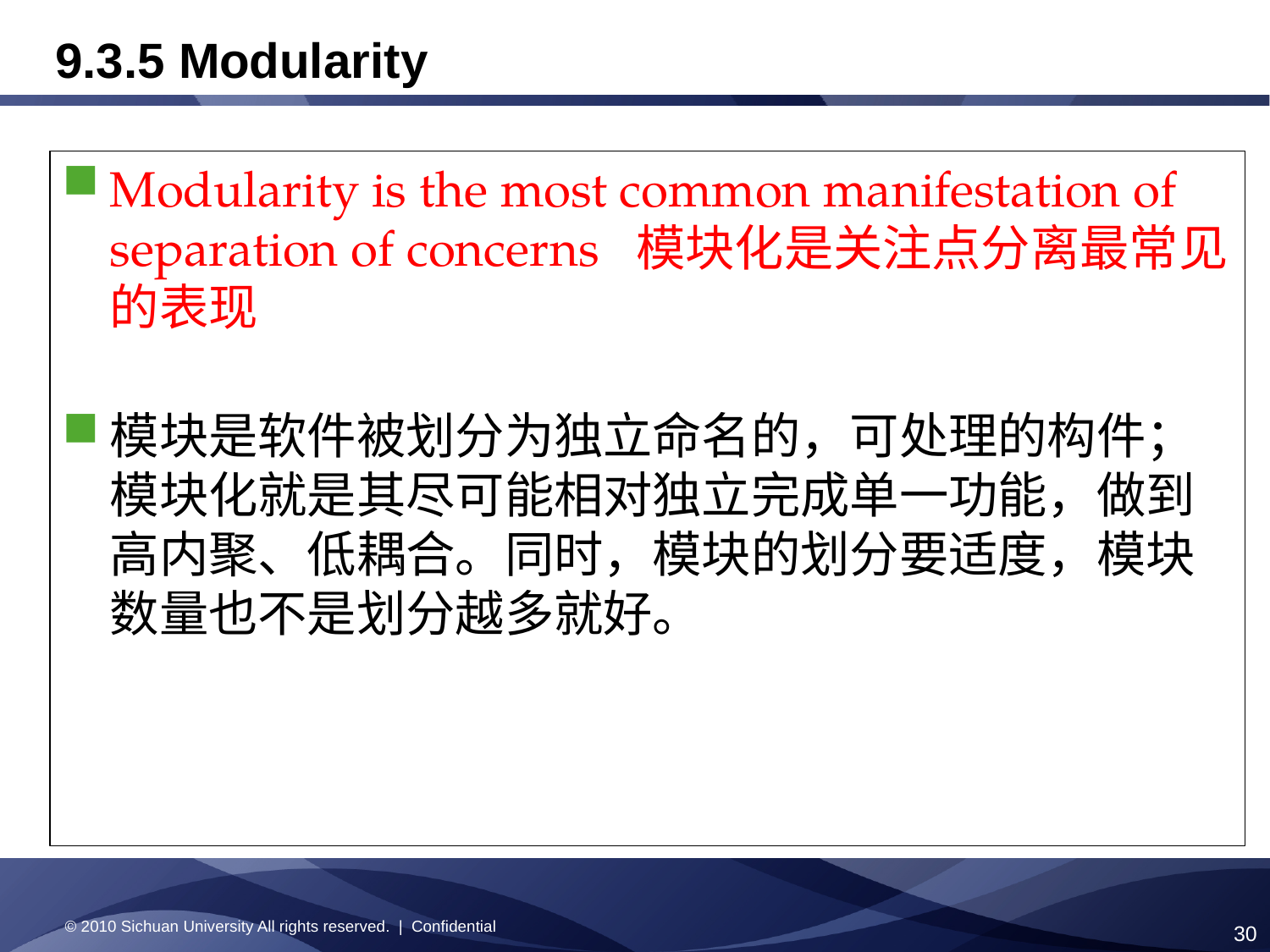

# 9.3.5 Modularity
Modularity is the most common manifestation of separation of concerns  模块化是关注点分离最常见的表现

模块是软件被划分为独立命名的，可处理的构件；模块化就是其尽可能相对独立完成单一功能，做到高内聚、低耦合。同时，模块的划分要适度，模块数量也不是划分越多就好。
© 2010 Sichuan University All rights reserved.  |  Confidential
30